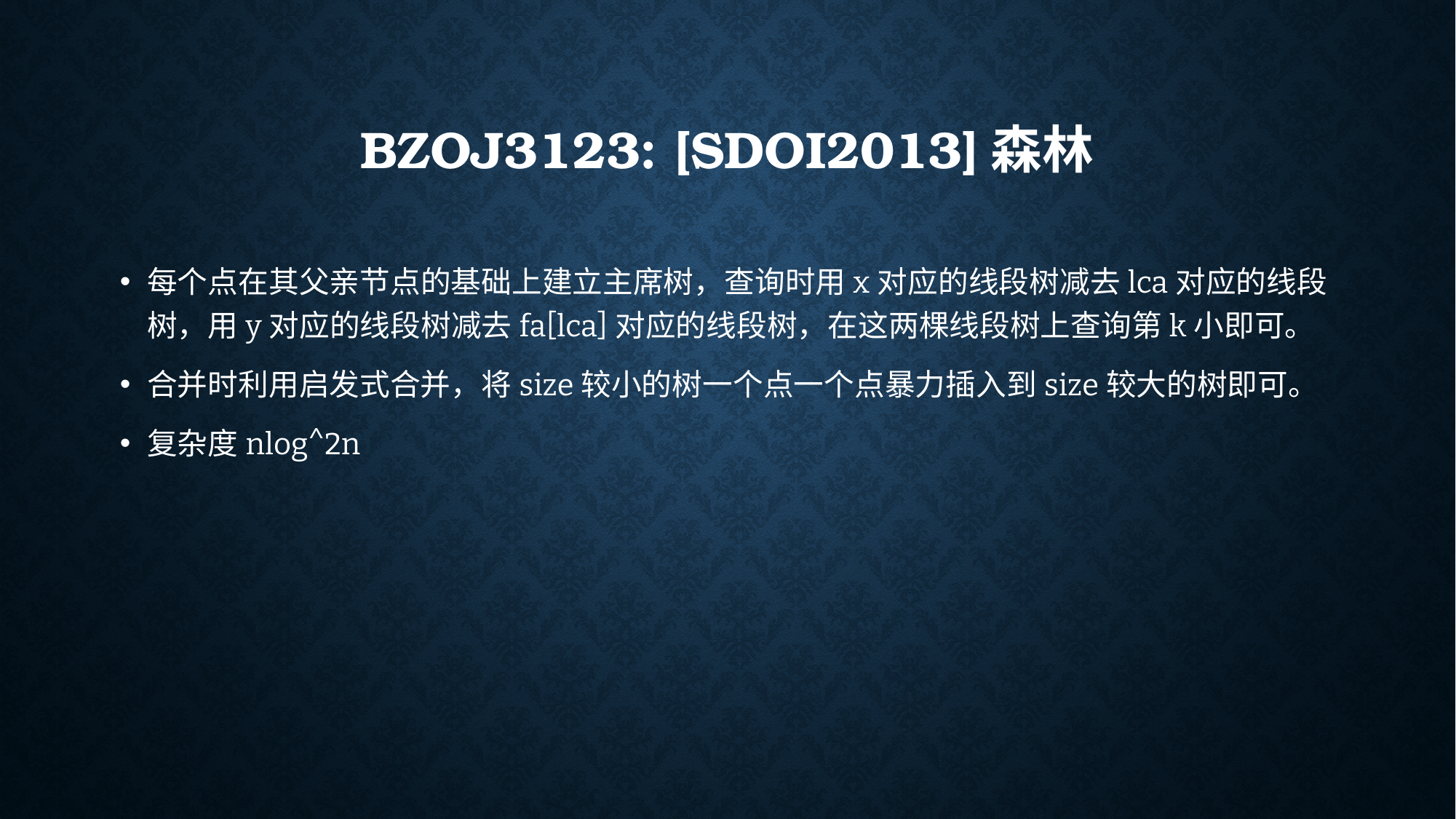

# BZOJ3123: [Sdoi2013]森林
每个点在其父亲节点的基础上建立主席树，查询时用x对应的线段树减去lca对应的线段树，用y对应的线段树减去fa[lca]对应的线段树，在这两棵线段树上查询第k小即可。
合并时利用启发式合并，将size较小的树一个点一个点暴力插入到size较大的树即可。
复杂度nlog^2n